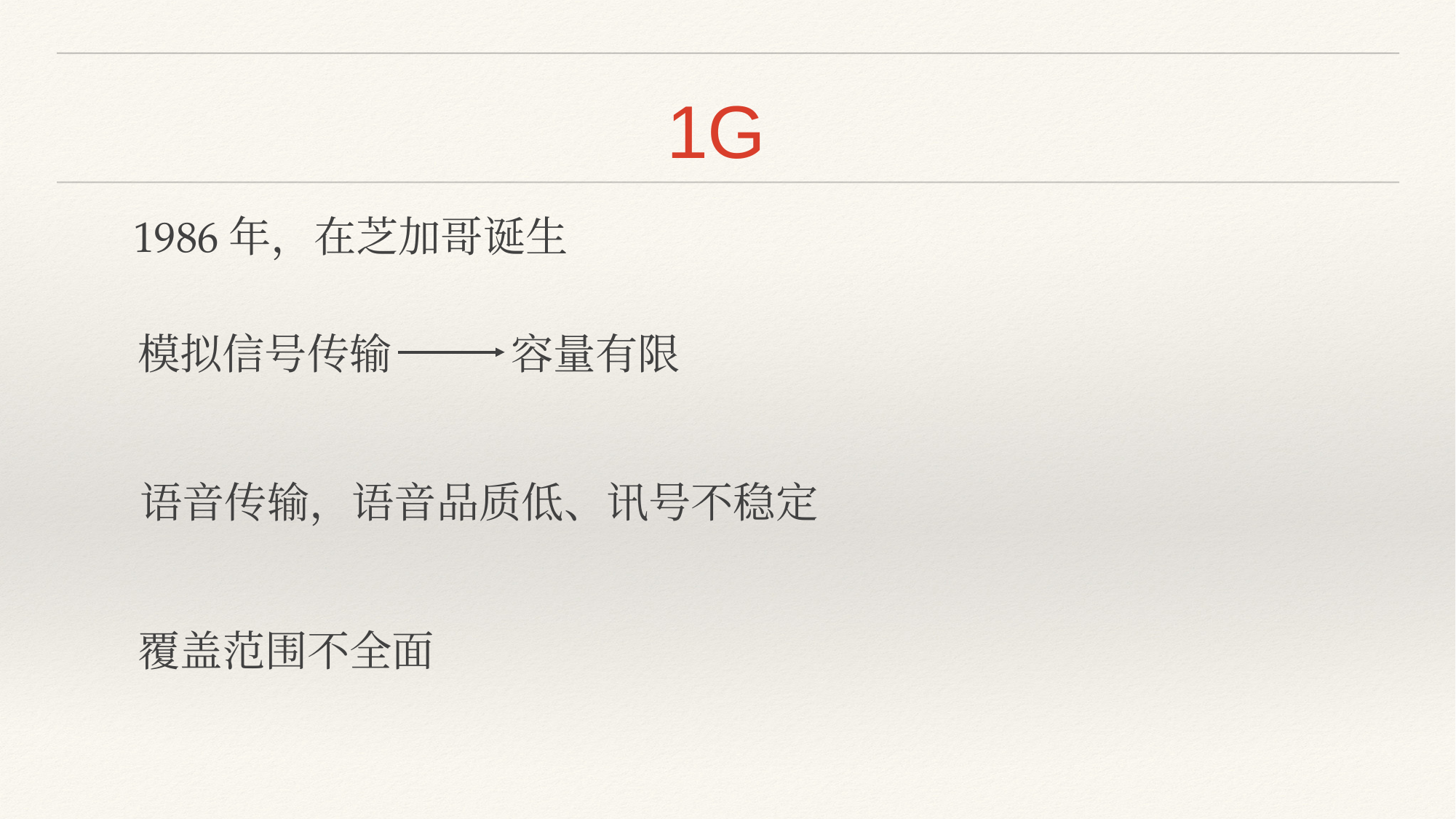

# 1G
1986年，在芝加哥诞生
模拟信号传输
容量有限
语音传输，语音品质低、讯号不稳定
覆盖范围不全面